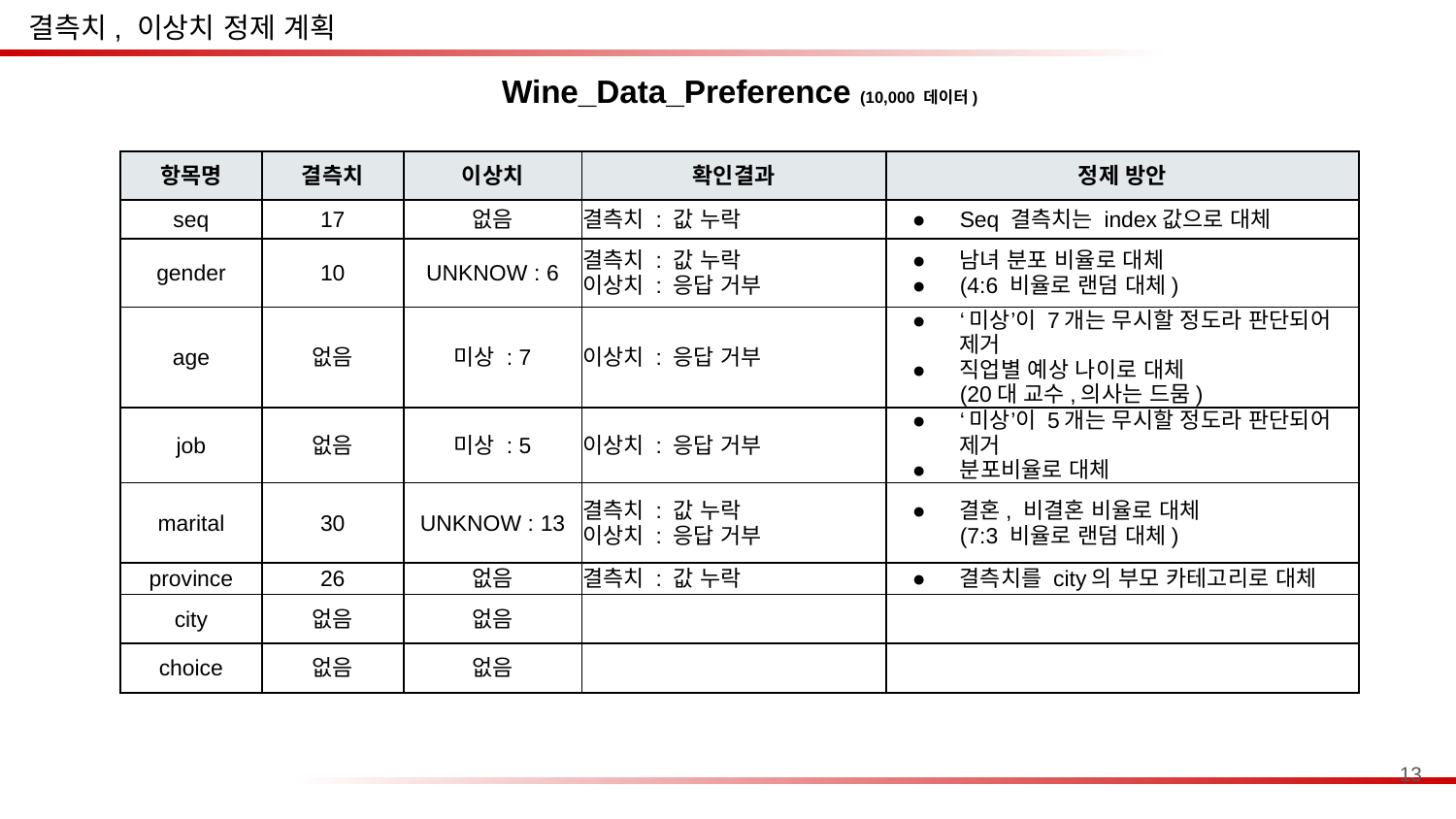

결측치, 이상치 정제 계획

Wine_Data_Preference (10,000 데이터)
| 항목명 | 결측치 | 이상치 | 확인결과 | 정제 방안 |
| --- | --- | --- | --- | --- |
| seq | 17 | 없음 | 결측치 : 값 누락 | Seq 결측치는 index값으로 대체 |
| gender | 10 | UNKNOW : 6 | 결측치 : 값 누락 이상치 : 응답 거부 | 남녀 분포 비율로 대체 (4:6 비율로 랜덤 대체) |
| age | 없음 | 미상 : 7 | 이상치 : 응답 거부 | ‘미상’이 7개는 무시할 정도라 판단되어 제거 직업별 예상 나이로 대체 (20대 교수,의사는 드뭄) |
| job | 없음 | 미상 : 5 | 이상치 : 응답 거부 | ‘미상’이 5개는 무시할 정도라 판단되어 제거 분포비율로 대체 |
| marital | 30 | UNKNOW : 13 | 결측치 : 값 누락 이상치 : 응답 거부 | 결혼, 비결혼 비율로 대체 (7:3 비율로 랜덤 대체) |
| province | 26 | 없음 | 결측치 : 값 누락 | 결측치를 city의 부모 카테고리로 대체 |
| city | 없음 | 없음 |  |  |
| choice | 없음 | 없음 |  |  |
13